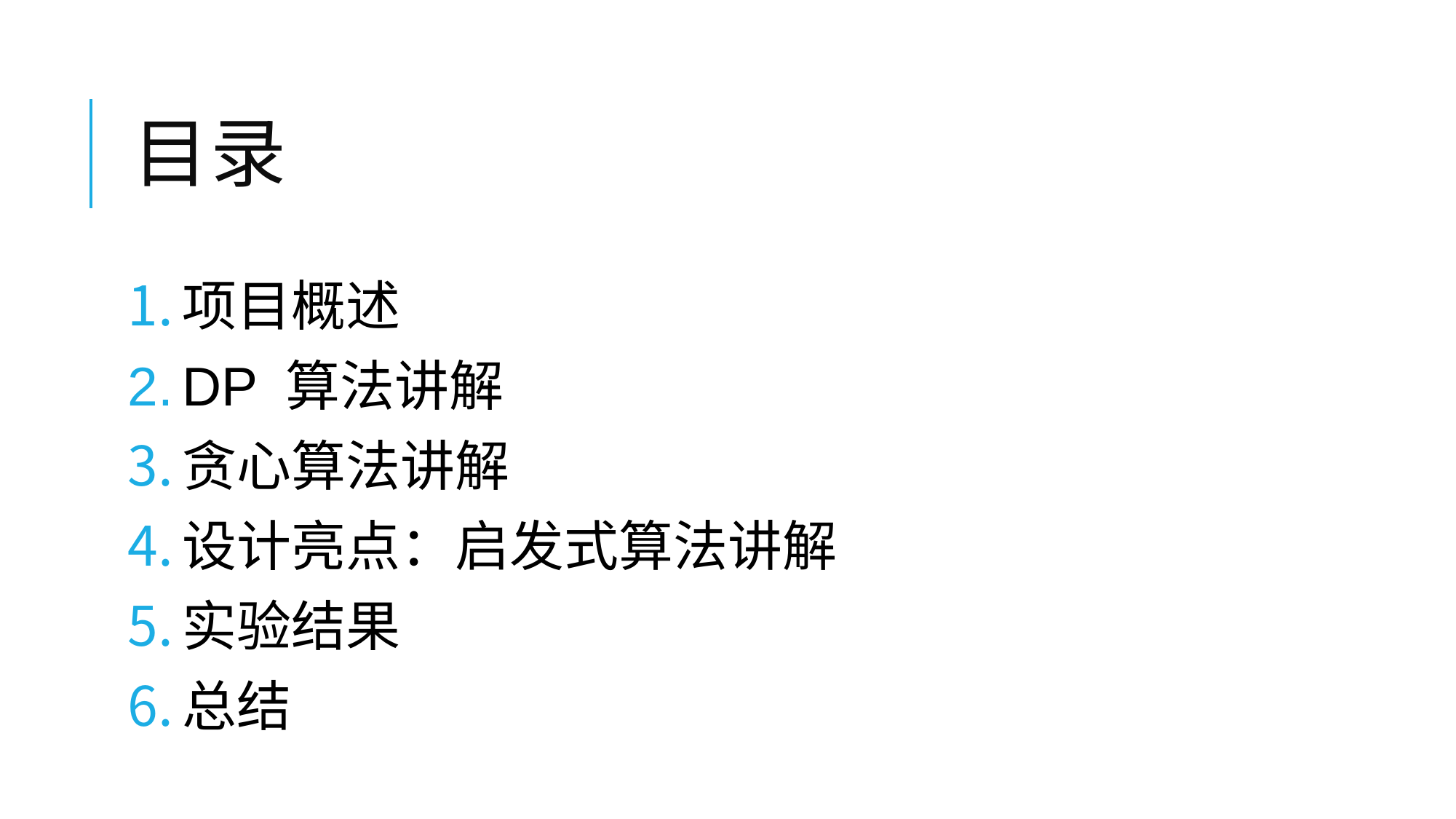

# 目录
项目概述
DP 算法讲解
贪心算法讲解
设计亮点：启发式算法讲解
实验结果
总结